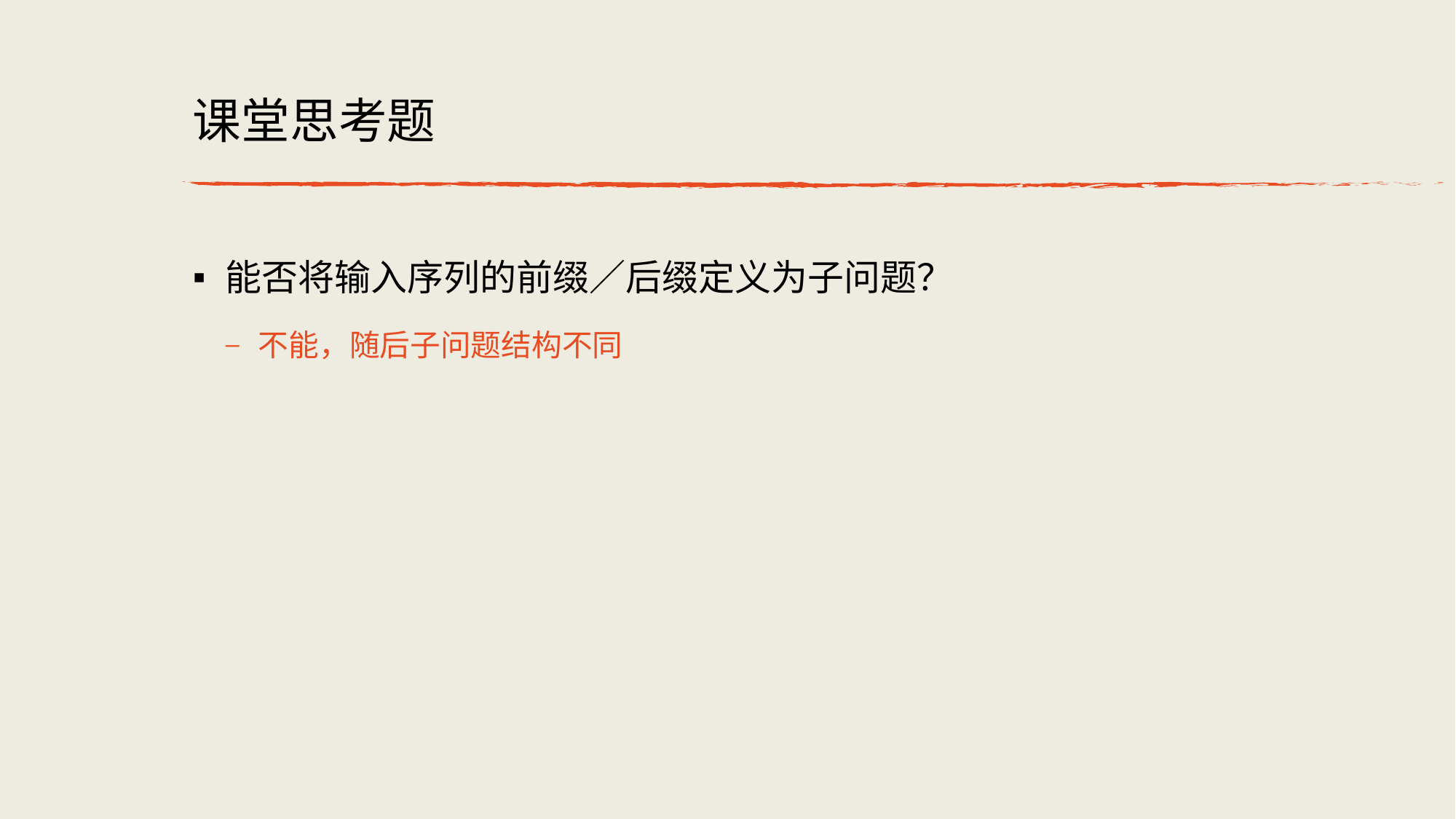

# 课堂思考题
能否将输入序列的前缀／后缀定义为子问题？
不能，随后子问题结构不同